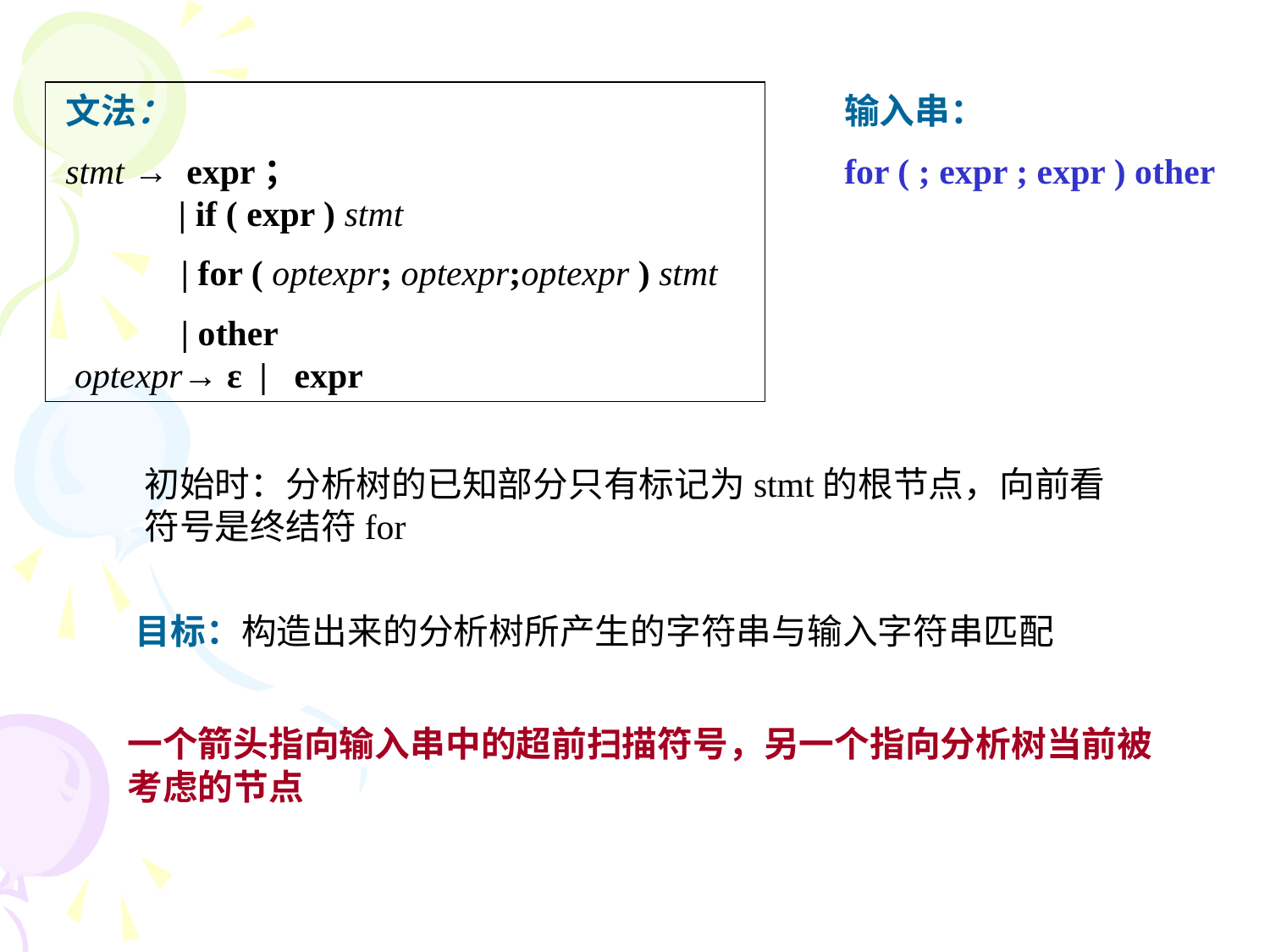

文法：
stmt →  expr；
             | if ( expr ) stmt
             | for ( optexpr; optexpr;optexpr ) stmt
             | other
 optexpr→ ε  |   expr
输入串：
for ( ; expr ; expr ) other
初始时：分析树的已知部分只有标记为stmt的根节点，向前看符号是终结符for
目标：构造出来的分析树所产生的字符串与输入字符串匹配
一个箭头指向输入串中的超前扫描符号，另一个指向分析树当前被考虑的节点
56